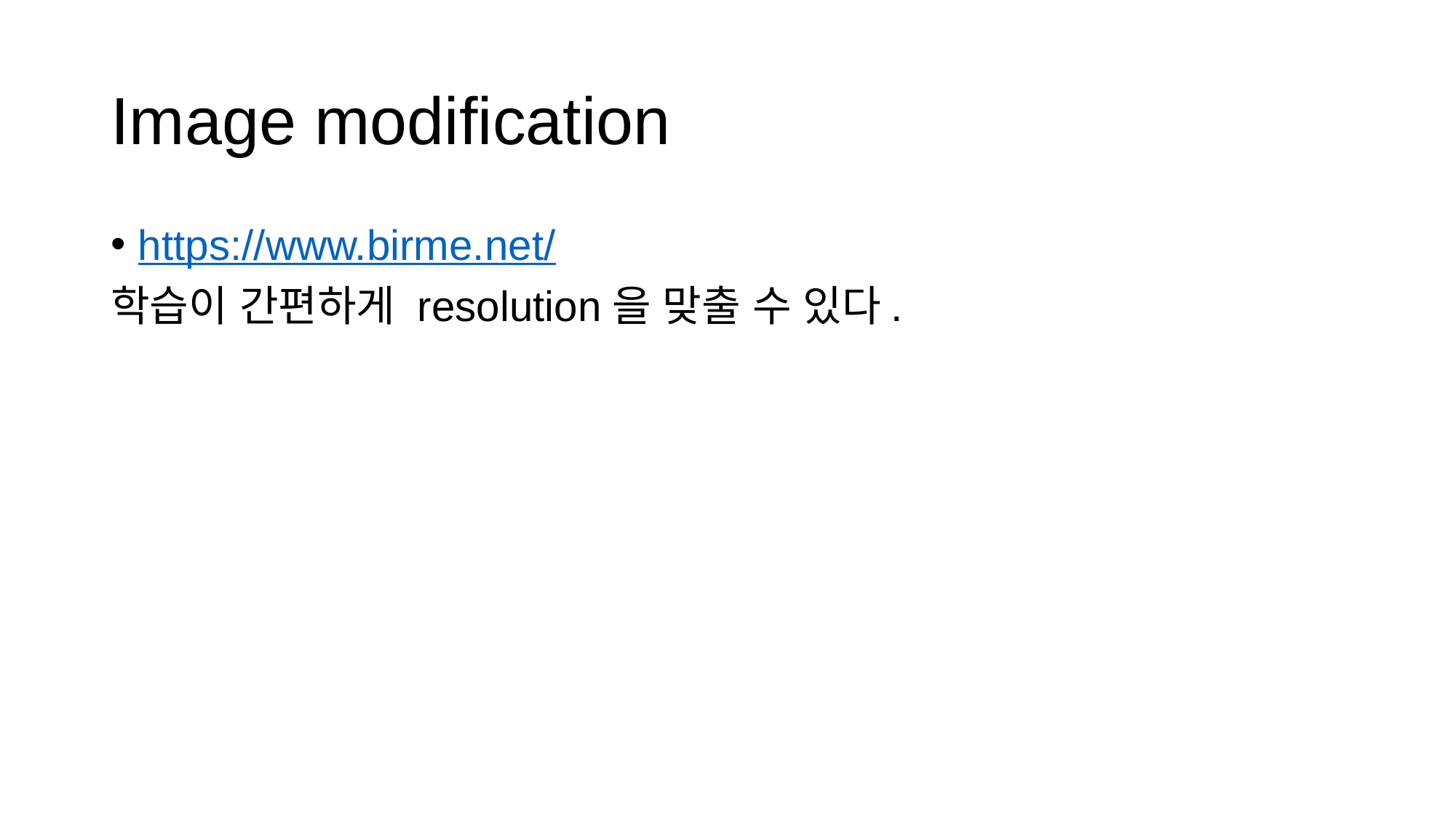

# Image modification
https://www.birme.net/
학습이 간편하게 resolution을 맞출 수 있다.